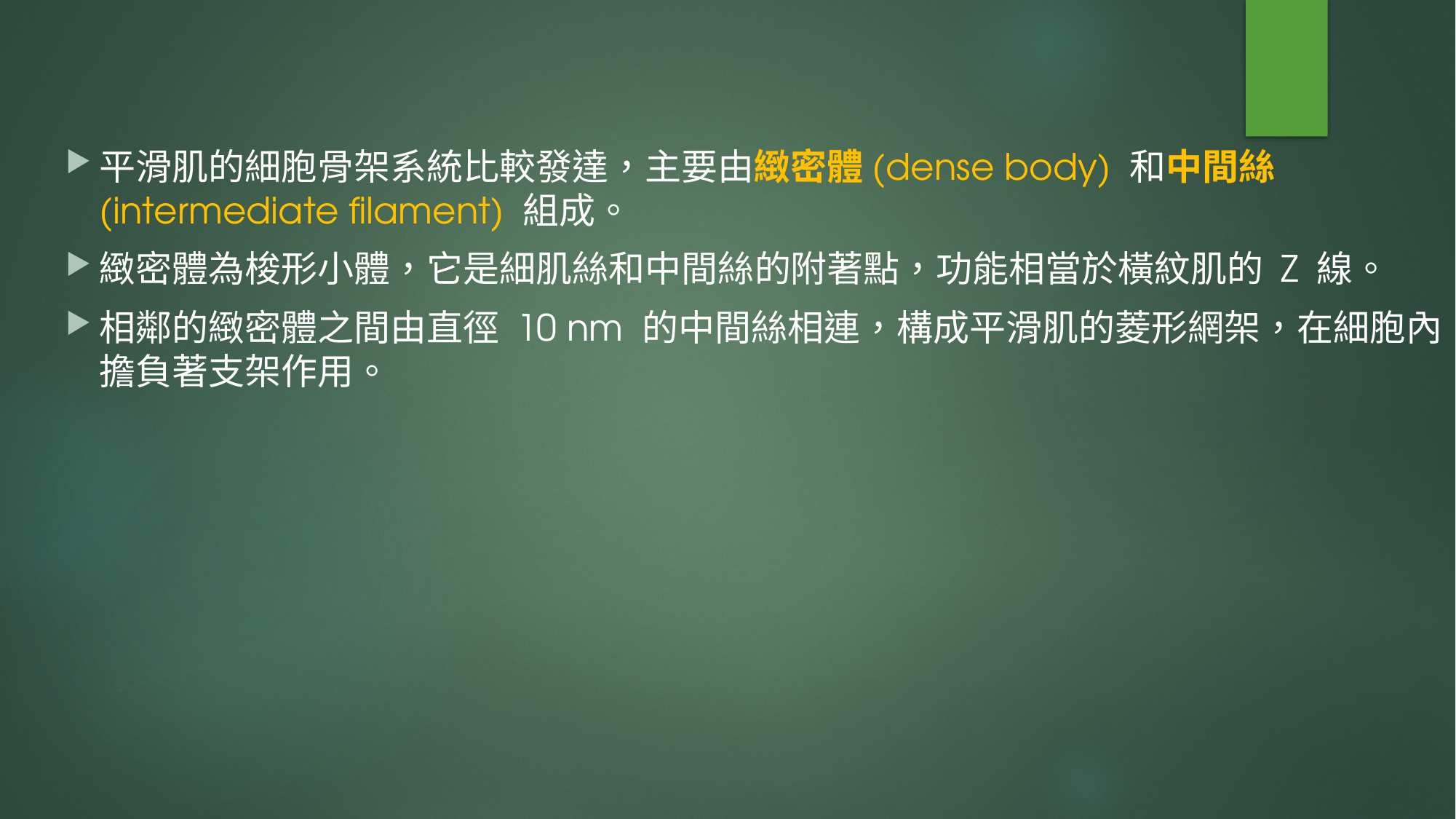

平滑肌的細胞骨架系統比較發達，主要由緻密體(dense body) 和中間絲(intermediate filament) 組成。
緻密體為梭形小體，它是細肌絲和中間絲的附著點，功能相當於橫紋肌的 Z 線。
相鄰的緻密體之間由直徑 10 nm 的中間絲相連，構成平滑肌的菱形網架，在細胞內擔負著支架作用。